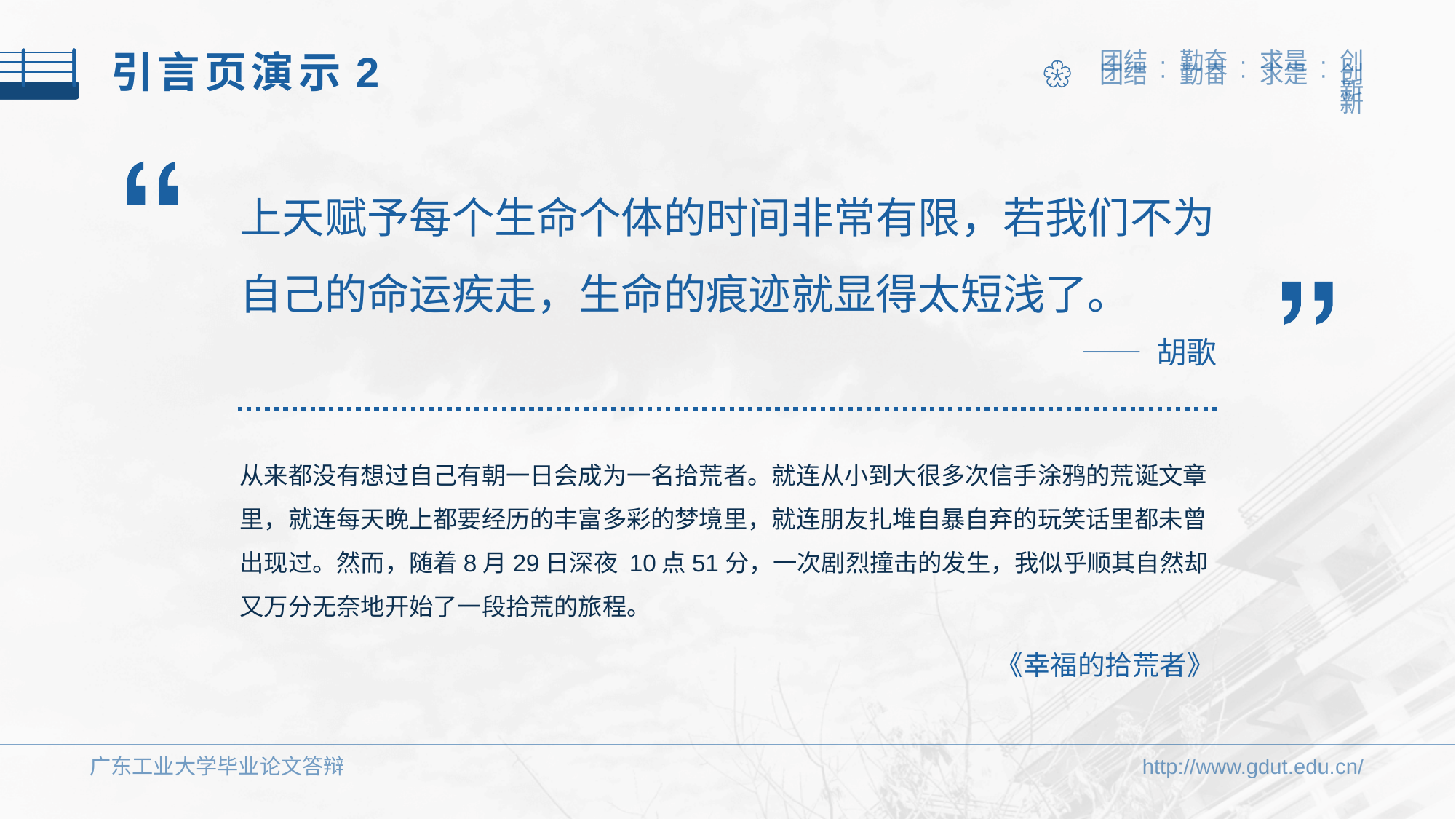

引言页演示2
上天赋予每个生命个体的时间非常有限，若我们不为自己的命运疾走，生命的痕迹就显得太短浅了。

—— 胡歌
从来都没有想过自己有朝一日会成为一名拾荒者。就连从小到大很多次信手涂鸦的荒诞文章里，就连每天晚上都要经历的丰富多彩的梦境里，就连朋友扎堆自暴自弃的玩笑话里都未曾出现过。然而，随着8月29日深夜 10点51分，一次剧烈撞击的发生，我似乎顺其自然却又万分无奈地开始了一段拾荒的旅程。
《幸福的拾荒者》